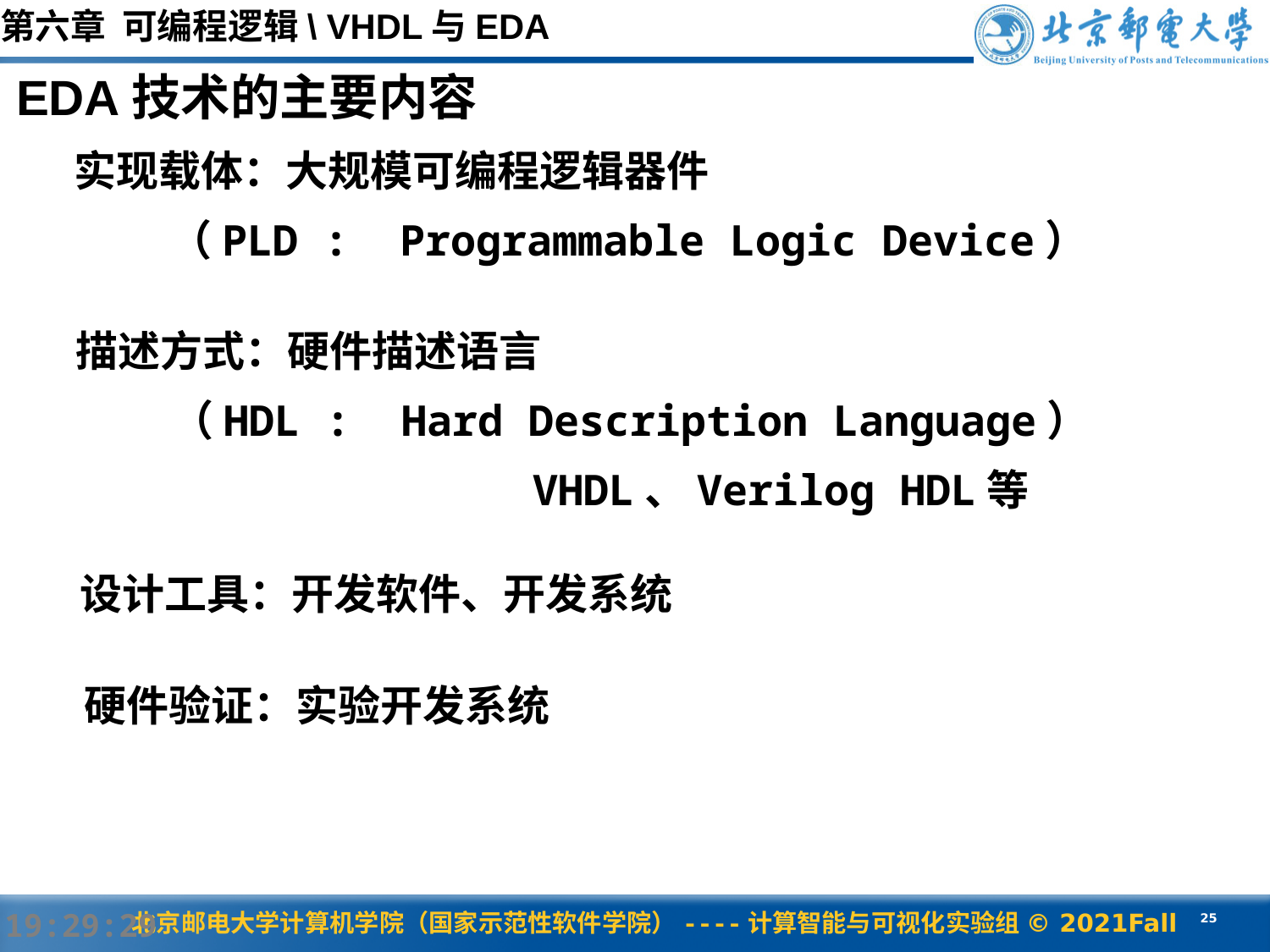

第六章  可编程逻辑\ VHDL与EDA
EDA技术的主要内容
实现载体：大规模可编程逻辑器件
         （PLD :  Programmable Logic Device）
描述方式：硬件描述语言
         （HDL :  Hard Description Language）
                  VHDL、Verilog HDL等
设计工具：开发软件、开发系统
硬件验证：实验开发系统
#